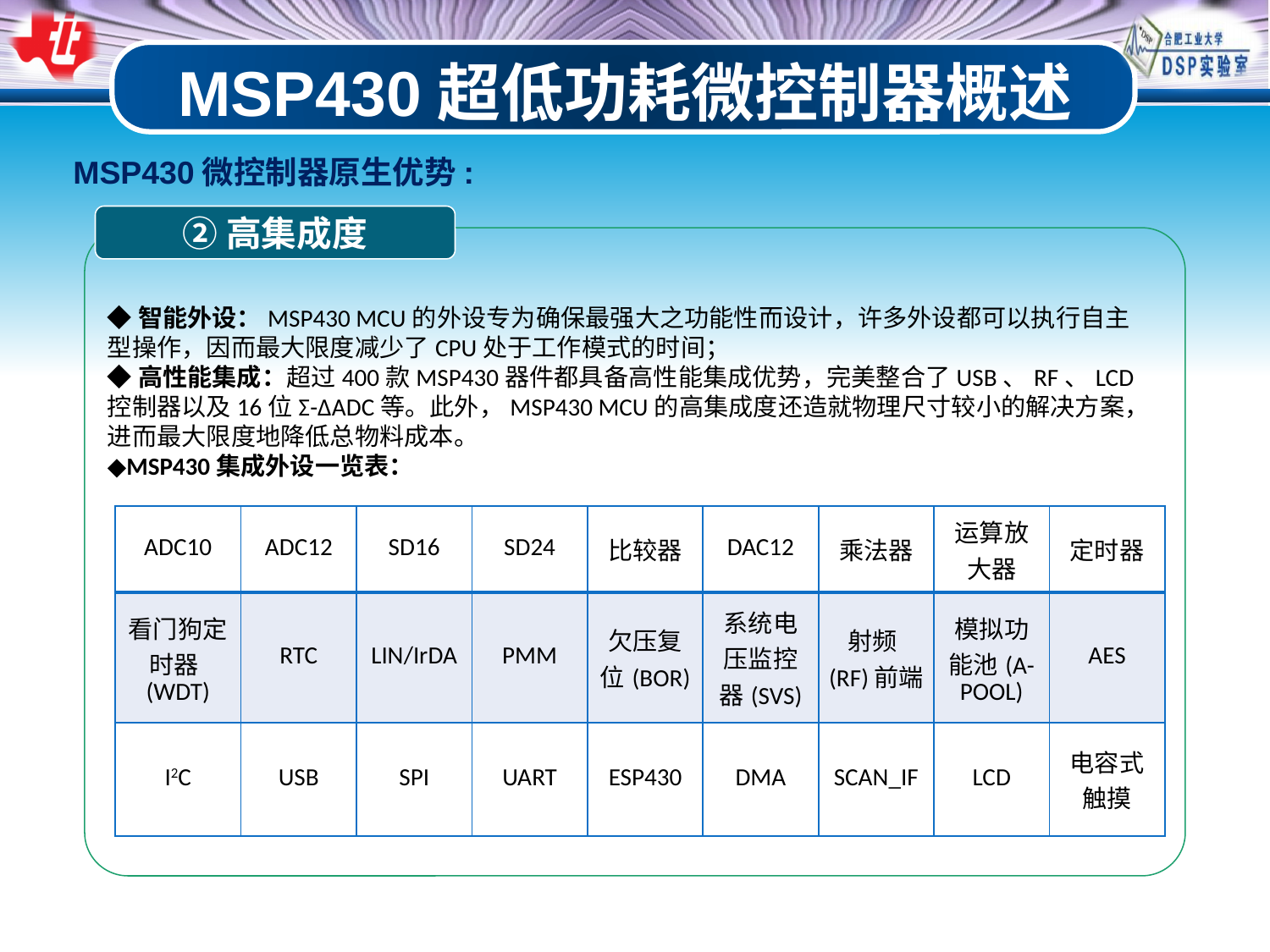

MSP430超低功耗微控制器概述
MSP430微控制器原生优势:
②高集成度

◆智能外设：MSP430 MCU的外设专为确保最强大之功能性而设计，许多外设都可以执行自主型操作，因而最大限度减少了CPU处于工作模式的时间；
◆高性能集成：超过400款MSP430器件都具备高性能集成优势，完美整合了USB、RF、LCD控制器以及16位Σ-ΔADC等。此外，MSP430 MCU的高集成度还造就物理尺寸较小的解决方案，进而最大限度地降低总物料成本。
◆MSP430集成外设一览表：
| ADC10 | ADC12 | SD16 | SD24 | 比较器 | DAC12 | 乘法器 | 运算放大器 | 定时器 |
| --- | --- | --- | --- | --- | --- | --- | --- | --- |
| 看门狗定时器(WDT) | RTC | LIN/IrDA | PMM | 欠压复位(BOR) | 系统电压监控器(SVS) | 射频(RF)前端 | 模拟功能池(A-POOL) | AES |
| I2C | USB | SPI | UART | ESP430 | DMA | SCAN\_IF | LCD | 电容式触摸 |